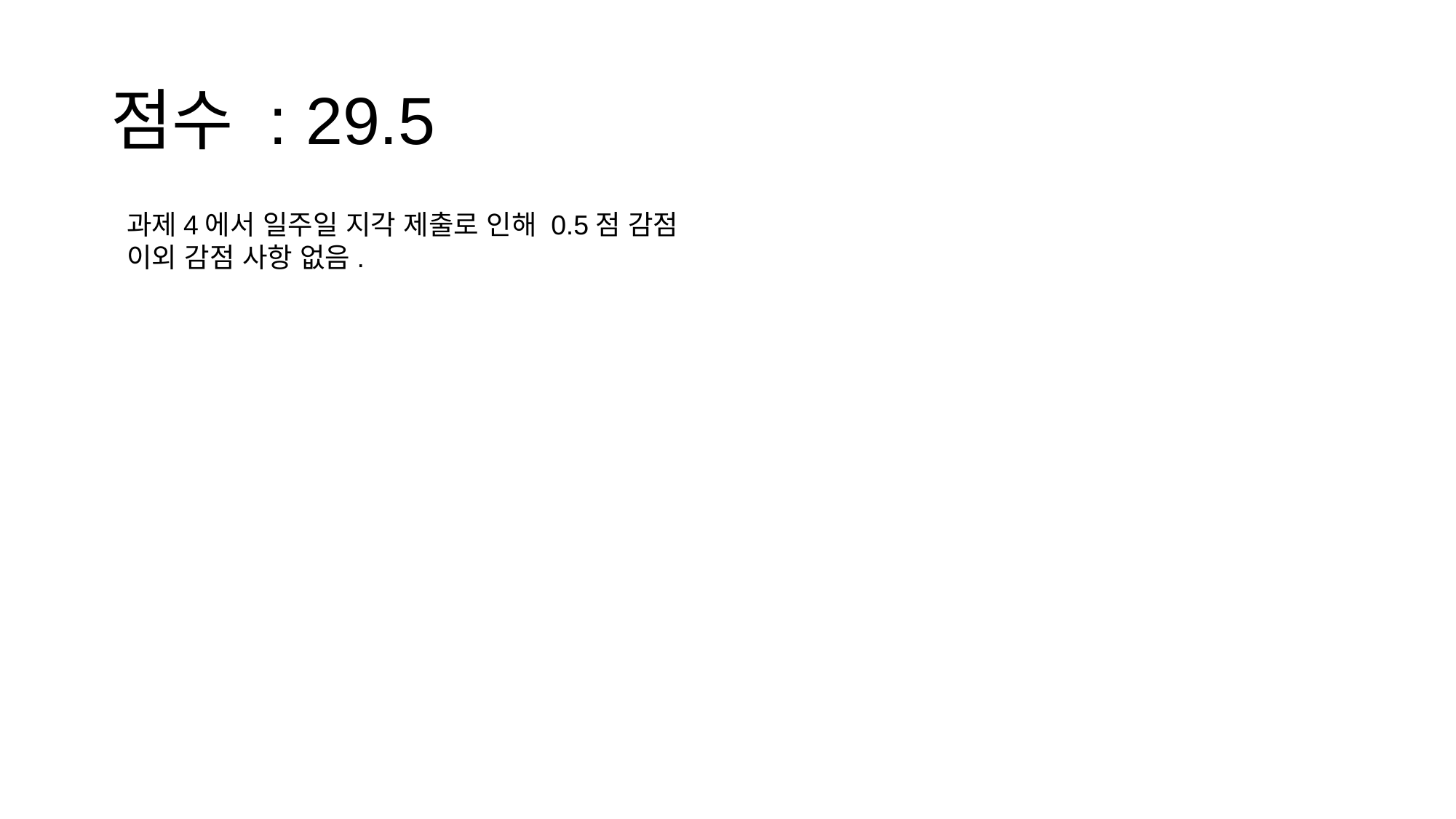

# 점수 : 29.5
과제4에서 일주일 지각 제출로 인해 0.5점 감점
이외 감점 사항 없음.